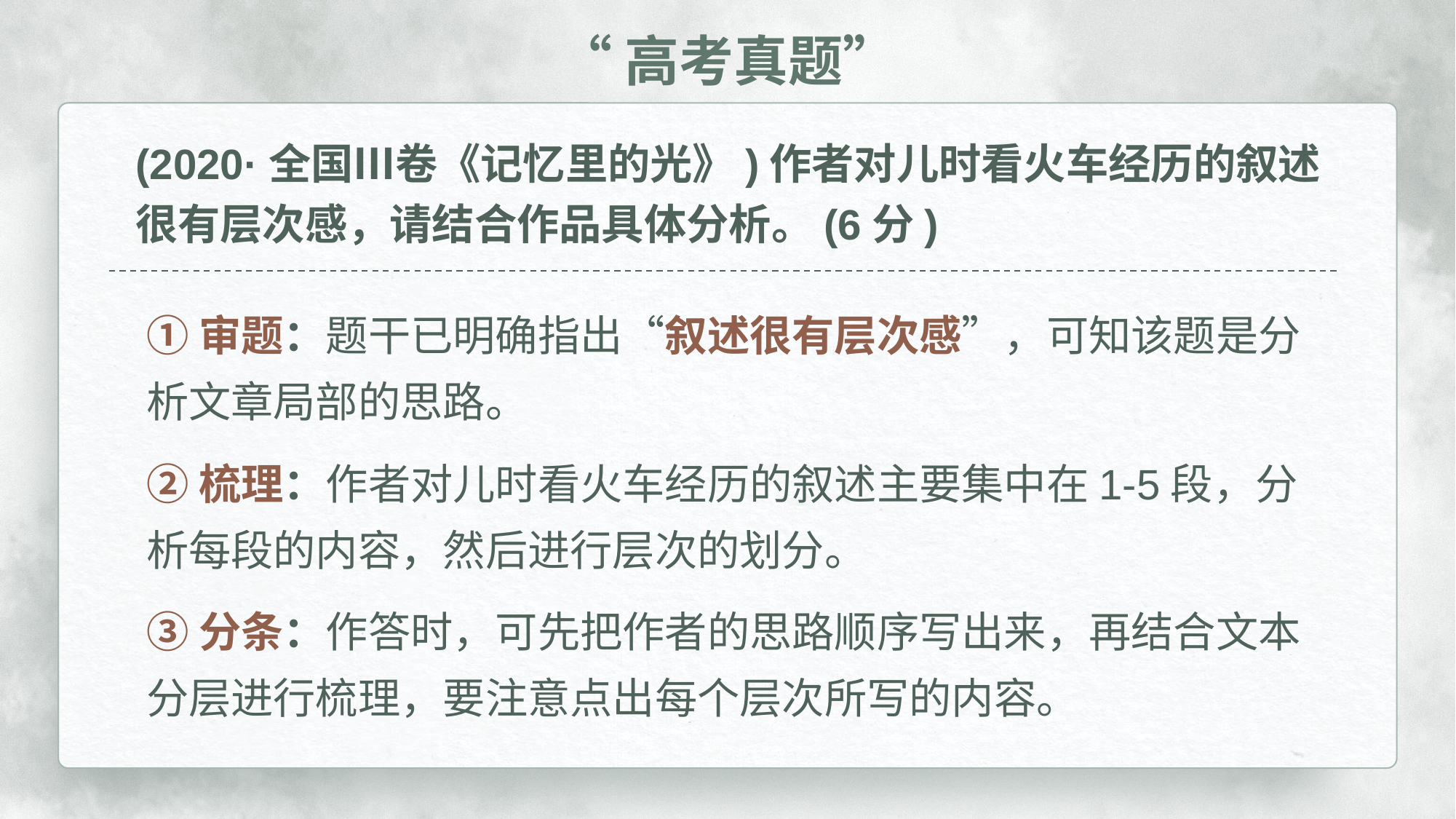

“高考真题”

(2020·全国Ⅲ卷《记忆里的光》)作者对儿时看火车经历的叙述很有层次感，请结合作品具体分析。(6分)
①审题：题干已明确指出“叙述很有层次感”，可知该题是分析文章局部的思路。
②梳理：作者对儿时看火车经历的叙述主要集中在1-5段，分析每段的内容，然后进行层次的划分。
③分条：作答时，可先把作者的思路顺序写出来，再结合文本分层进行梳理，要注意点出每个层次所写的内容。